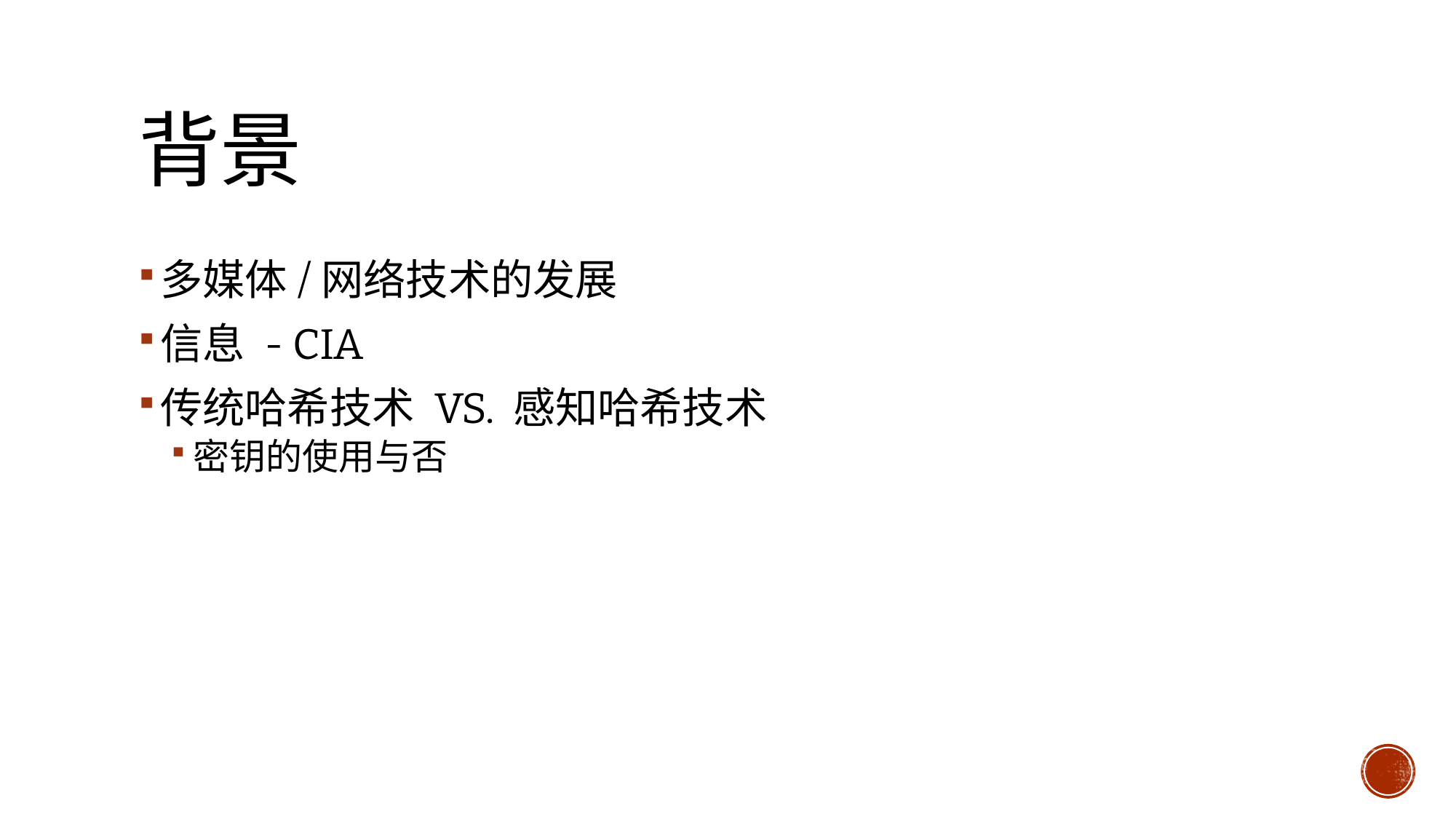

# 背景
多媒体/网络技术的发展
信息 - CIA
传统哈希技术 VS. 感知哈希技术
密钥的使用与否